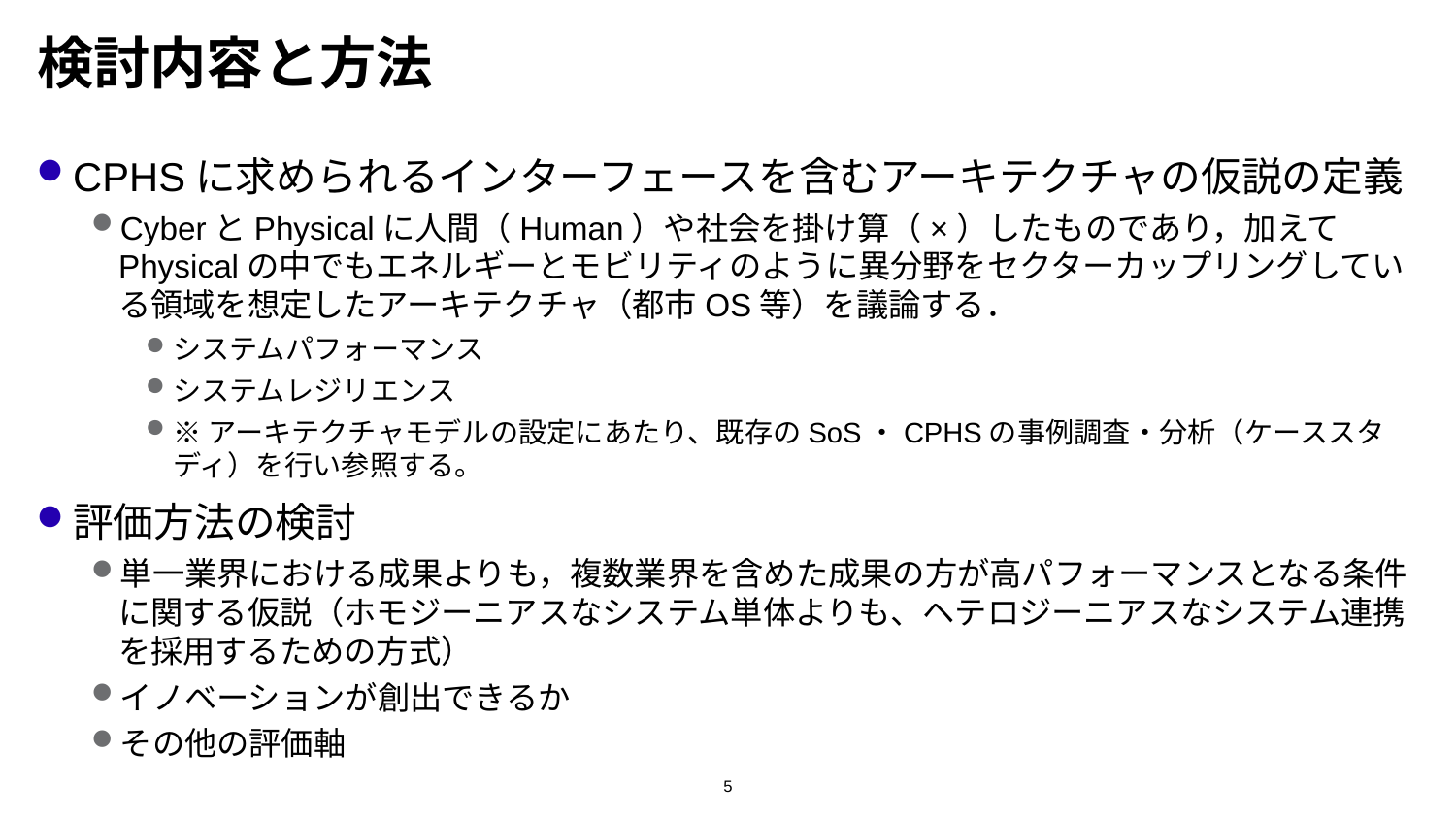

# 検討内容と方法
CPHSに求められるインターフェースを含むアーキテクチャの仮説の定義
CyberとPhysicalに人間（Human）や社会を掛け算（×）したものであり，加えてPhysicalの中でもエネルギーとモビリティのように異分野をセクターカップリングしている領域を想定したアーキテクチャ（都市OS等）を議論する．
システムパフォーマンス
システムレジリエンス
※アーキテクチャモデルの設定にあたり、既存のSoS・CPHSの事例調査・分析（ケーススタディ）を行い参照する。
評価方法の検討
単一業界における成果よりも，複数業界を含めた成果の方が高パフォーマンスとなる条件に関する仮説（ホモジーニアスなシステム単体よりも、ヘテロジーニアスなシステム連携を採用するための方式）
イノベーションが創出できるか
その他の評価軸

5